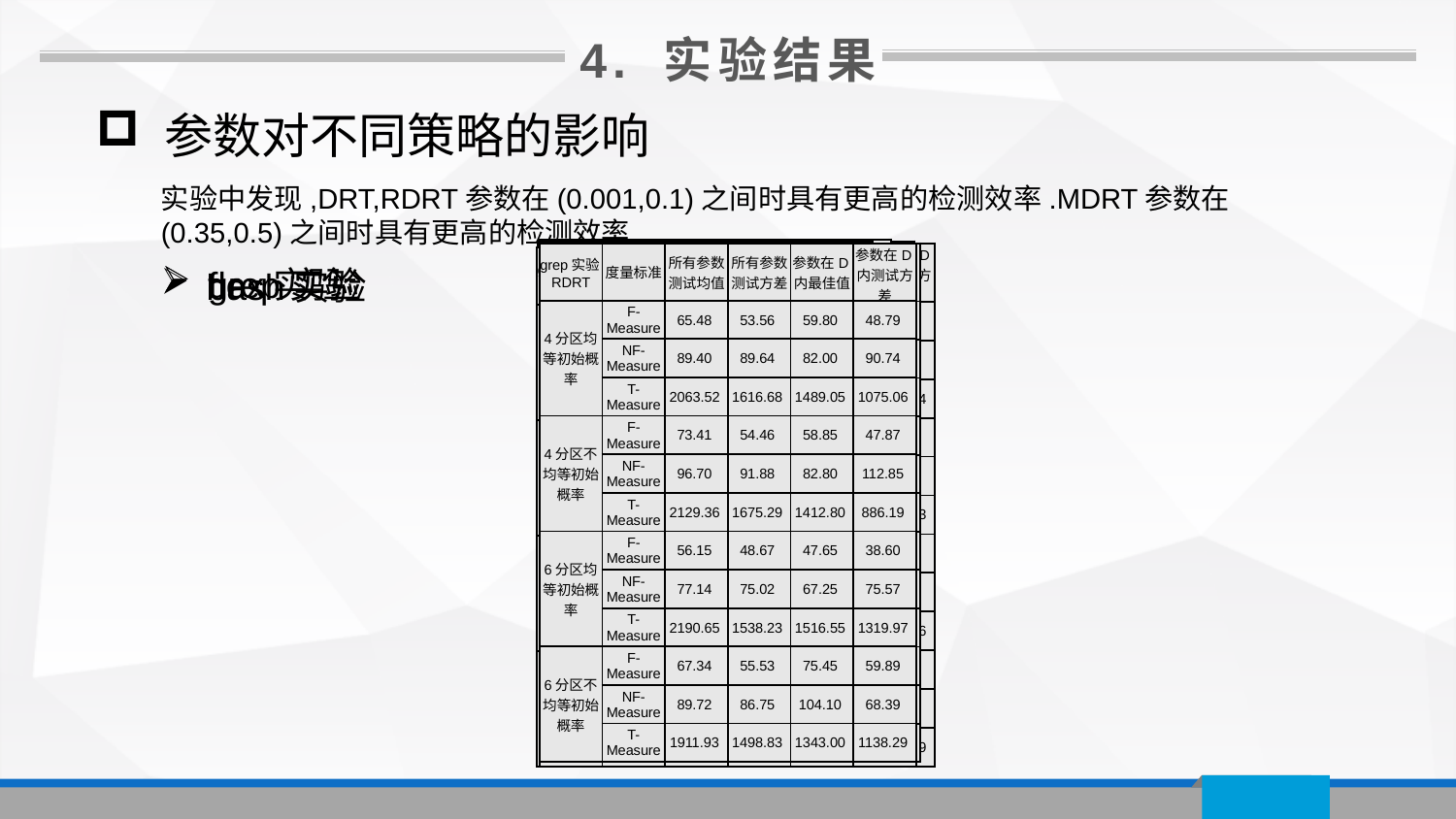

4. 实验结果

 参数对不同策略的影响
实验中发现,DRT,RDRT参数在(0.001,0.1)之间时具有更高的检测效率.MDRT参数在(0.35,0.5)之间时具有更高的检测效率
| flex实验DRT | 度量标准 | 所有参数测试均值 | 所有参数测试方差 | 参数在D内最佳值 | 参数在D内测试方差 |
| --- | --- | --- | --- | --- | --- |
| 3分区均等初始概率 | F-Measure | 7.44 | 6.73 | 6.55 | 5.64 |
|  | NF-Measure | 6.94 | 8.41 | 6.35 | 6.22 |
|  | T-Measure | 29.64 | 20.21 | 26.75 | 17.25 |
| 3分区不均等初始概率 | F-Measure | 6.47 | 6.30 | 4.15 | 3.21 |
|  | NF-Measure | 5.66 | 6.90 | 2.85 | 3.31 |
|  | T-Measure | 27.97 | 19.00 | 26.55 | 25.31 |
| 6分区均等初始概率 | F-Measure | 5.29 | 4.37 | 6.30 | 6.89 |
|  | NF-Measure | 6.11 | 7.79 | 6.20 | 5.86 |
|  | T-Measure | 25.64 | 21.04 | 26.45 | 19.62 |
| 6分区不均等初始概率 | F-Measure | 4.39 | 4.12 | 4.45 | 3.92 |
|  | NF-Measure | 4.56 | 5.69 | 5.25 | 9.91 |
|  | T-Measure | 26.69 | 23.84 | 22.30 | 19.64 |
| bash实验RDRT | 度量标准 | 所有参数测试均值 | 所有参数测试方差 | 参数在D内测试均值 | 参数在D内测试方差 |
| --- | --- | --- | --- | --- | --- |
| 4分区均等初始概率 | F-Measure | 59.19 | 57.09 | 42.75 | 41.87 |
|  | NF-Measure | 92.36 | 99.56 | 82.85 | 91.26 |
|  | T-Measure | 1802.59 | 1235.21 | 1721.90 | 1097.54 |
| 4分区不均等初始概率 | F-Measure | 64.15 | 62.71 | 54.85 | 50.10 |
|  | NF-Measure | 90.81 | 98.37 | 84.95 | 86.53 |
|  | T-Measure | 1842.24 | 1143.36 | 1847.55 | 1204.11 |
| 6分区均等初始概率 | F-Measure | 28.29 | 29.21 | 36.15 | 65.37 |
|  | NF-Measure | 78.20 | 83.83 | 74.45 | 85.51 |
|  | T-Measure | 2513.23 | 1757.61 | 1946.35 | 1058.16 |
| 6分区不均等初始概率 | F-Measure | 35.03 | 31.48 | 36.30 | 27.98 |
|  | NF-Measure | 77.76 | 80.06 | 54.95 | 68.16 |
|  | T-Measure | 2547.53 | 1895.89 | 1969.40 | 1685.74 |
| flex实验MDRT | 度量标准 | 所有参数测试均值 | 所有参数测试方差 | 参数在D内最佳值 | 参数在D内测试方差 |
| --- | --- | --- | --- | --- | --- |
| 3分区均等初始概率 | F-Measure | 7.61 | 6.52 | 6.45 | 4.45 |
|  | NF-Measure | 7.47 | 8.97 | 6.85 | 9.37 |
|  | T-Measure | 28.41 | 20.10 | 24.65 | 14.90 |
| 3分区不均等初始概率 | F-Measure | 5.81 | 5.74 | 6.75 | 7.20 |
|  | NF-Measure | 6.18 | 7.40 | 4.75 | 4.73 |
|  | T-Measure | 27.53 | 20.27 | 24.00 | 14.44 |
| 6分区均等初始概率 | F-Measure | 4.57 | 5.18 | 6.10 | 6.13 |
|  | NF-Measure | 7.89 | 6.49 | 5.80 | 5.70 |
|  | T-Measure | 23.04 | 26.94 | 24.25 | 26.12 |
| 6分区不均等初始概率 | F-Measure | 3.70 | 4.12 | 3.40 | 3.12 |
|  | NF-Measure | 5.56 | 4.41 | 4.15 | 4.71 |
|  | T-Measure | 20.77 | 24.99 | 19.65 | 12.63 |
| grep实验RDRT | 度量标准 | 所有参数测试均值 | 所有参数测试方差 | 参数在D内最佳值 | 参数在D内测试方差 |
| --- | --- | --- | --- | --- | --- |
| 4分区均等初始概率 | F-Measure | 65.48 | 53.56 | 59.80 | 48.79 |
|  | NF-Measure | 89.40 | 89.64 | 82.00 | 90.74 |
|  | T-Measure | 2063.52 | 1616.68 | 1489.05 | 1075.06 |
| 4分区不均等初始概率 | F-Measure | 73.41 | 54.46 | 58.85 | 47.87 |
|  | NF-Measure | 96.70 | 91.88 | 82.80 | 112.85 |
|  | T-Measure | 2129.36 | 1675.29 | 1412.80 | 886.19 |
| 6分区均等初始概率 | F-Measure | 56.15 | 48.67 | 47.65 | 38.60 |
|  | NF-Measure | 77.14 | 75.02 | 67.25 | 75.57 |
|  | T-Measure | 2190.65 | 1538.23 | 1516.55 | 1319.97 |
| 6分区不均等初始概率 | F-Measure | 67.34 | 55.53 | 75.45 | 59.89 |
|  | NF-Measure | 89.72 | 86.75 | 104.10 | 68.39 |
|  | T-Measure | 1911.93 | 1498.83 | 1343.00 | 1138.29 |
| bash实验MDRT | 度量标准 | 所有参数测试均值 | 所有参数测试方差 | 参数在D内测试均值 | 参数在D内测试方差 |
| --- | --- | --- | --- | --- | --- |
| 4分区均等初始概率 | F-Measure | 60.87 | 57.51 | 50.85 | 53.94 |
|  | NF-Measure | 100.60 | 107.87 | 63.95 | 65.47 |
|  | T-Measure | 2005.92 | 1263.48 | 1604.45 | 781.04 |
| 4分区不均等初始概率 | F-Measure | 57.10 | 55.50 | 58.20 | 69.90 |
|  | NF-Measure | 89.05 | 92.00 | 59.65 | 57.74 |
|  | T-Measure | 1771.29 | 1148.16 | 1472.60 | 745.76 |
| 6分区均等初始概率 | F-Measure | 30.20 | 29.06 | 22.30 | 23.59 |
|  | NF-Measure | 82.13 | 80.59 | 40.45 | 42.29 |
|  | T-Measure | 2538.58 | 1938.68 | 2290.40 | 2254.62 |
| 6分区不均等初始概率 | F-Measure | 49.42 | 49.53 | 33.20 | 28.37 |
|  | NF-Measure | 75.95 | 77.67 | 56.35 | 54.76 |
|  | T-Measure | 1759.02 | 1196.95 | 1380.65 | 1039.47 |
| bash实验DRT | 度量标准 | 所有参数测试均值 | 所有参数测试方差 | 参数在D内最佳值 | 参数在D内测试方差 |
| --- | --- | --- | --- | --- | --- |
| 4分区均等初始概率 | F-Measure | 59.46 | 56.27 | 71.10 | 76.12 |
|  | NF-Measure | 92.70 | 97.10 | 77.65 | 62.95 |
|  | T-Measure | 1891.45 | 1261.16 | 1906.35 | 1076.24 |
| 4分区不均等初始概率 | F-Measure | 59.92 | 53.79 | 58.20 | 74.48 |
|  | NF-Measure | 90.53 | 94.12 | 54.70 | 61.95 |
|  | T-Measure | 1940.15 | 1363.49 | 2132.80 | 1078.53 |
| 6分区均等初始概率 | F-Measure | 27.05 | 24.93 | 37.45 | 26.01 |
|  | NF-Measure | 75.79 | 77.82 | 65.25 | 52.18 |
|  | T-Measure | 2428.66 | 1787.64 | 2089.80 | 1227.56 |
| 6分区不均等初始概率 | F-Measure | 35.56 | 34.45 | 32.25 | 44.20 |
|  | NF-Measure | 72.01 | 76.71 | 68.25 | 78.17 |
|  | T-Measure | 2294.85 | 1673.15 | 2137.05 | 1531.59 |
| flex实验RDRT | 度量标准 | 所有参数测试均值 | 所有参数测试方差 | 参数在D内测试均值 | 参数在D内测试方差 |
| --- | --- | --- | --- | --- | --- |
| 3分区均等初始概率 | F-Measure | 7.61 | 6.52 | 9.75 | 10.28 |
|  | NF-Measure | 7.47 | 8.97 | 5.50 | 5.88 |
|  | T-Measure | 28.41 | 20.10 | 25.65 | 14.52 |
| 3分区不均等初始概率 | F-Measure | 5.81 | 5.74 | 4.25 | 5.01 |
|  | NF-Measure | 6.18 | 7.40 | 4.75 | 7.12 |
|  | T-Measure | 20.27 | 0.00 | 22.70 | 18.86 |
| 6分区均等初始概率 | F-Measure | 5.18 | 3.99 | 4.65 | 3.61 |
|  | NF-Measure | 6.49 | 5.04 | 6.00 | 7.44 |
|  | T-Measure | 26.94 | 26.18 | 22.80 | 18.54 |
| 6分区不均等初始概率 | F-Measure | 4.12 | 2.39 | 2.95 | 2.13 |
|  | NF-Measure | 4.41 | 3.51 | 2.30 | 2.87 |
|  | T-Measure | 24.99 | 30.16 | 22.85 | 23.85 |
| grep实验DRT | 度量标准 | 所有参数测试均值 | 所有参数测试方差 | 参数在D内最佳值 | 参数在D内测试方差 |
| --- | --- | --- | --- | --- | --- |
| 4分区均等初始概率 | F-Measure | 65.45 | 49.55 | 57.35 | 38.78 |
|  | NF-Measure | 97.96 | 100.39 | 70.65 | 91.44 |
|  | T-Measure | 2068.76 | 1805.55 | 2057.50 | 2519.76 |
| 4分区不均等初始概率 | F-Measure | 76.24 | 61.93 | 59.10 | 47.64 |
|  | NF-Measure | 94.32 | 84.38 | 70.90 | 59.29 |
|  | T-Measure | 1901.81 | 1391.04 | 1792.30 | 1278.69 |
| 6分区均等初始概率 | F-Measure | 55.43 | 45.83 | 46.40 | 36.62 |
|  | NF-Measure | 90.90 | 78.67 | 72.80 | 59.28 |
|  | T-Measure | 2065.31 | 1442.19 | 1927.70 | 1121.90 |
| 6分区不均等初始概率 | F-Measure | 80.48 | 65.55 | 119.90 | 106.35 |
|  | NF-Measure | 100.44 | 93.87 | 82.40 | 73.07 |
|  | T-Measure | 2131.69 | 1471.25 | 1744.45 | 1524.34 |
| grep实验MDRT | 度量标准 | 所有参数测试均值 | 所有参数测试方差 | 参数在D内最佳值 | 参数在D内测试方差 |
| --- | --- | --- | --- | --- | --- |
| 4分区均等初始概率 | F-Measure | 61.80 | 49.59 | 47.70 | 36.60 |
|  | NF-Measure | 92.62 | 88.14 | 82.45 | 74.91 |
|  | T-Measure | 1948.22 | 1553.53 | 1657.45 | 1208.63 |
| 4分区不均等初始概率 | F-Measure | 90.07 | 75.65 | 79.40 | 67.15 |
|  | NF-Measure | 137.10 | 116.93 | 105.65 | 91.17 |
|  | T-Measure | 1529.76 | 1042.70 | 1403.40 | 998.94 |
| 6分区均等初始概率 | F-Measure | 63.10 | 55.24 | 63.45 | 64.07 |
|  | NF-Measure | 84.62 | 78.30 | 72.45 | 55.95 |
|  | T-Measure | 2247.26 | 1495.24 | 1732.60 | 1235.99 |
| 6分区不均等初始概率 | F-Measure | 92.30 | 81.89 | 91.70 | 70.19 |
|  | NF-Measure | 126.32 | 113.32 | 102.95 | 116.22 |
|  | T-Measure | 1578.99 | 1025.51 | 1284.60 | 572.98 |
flex实验
grep实验
bash实验